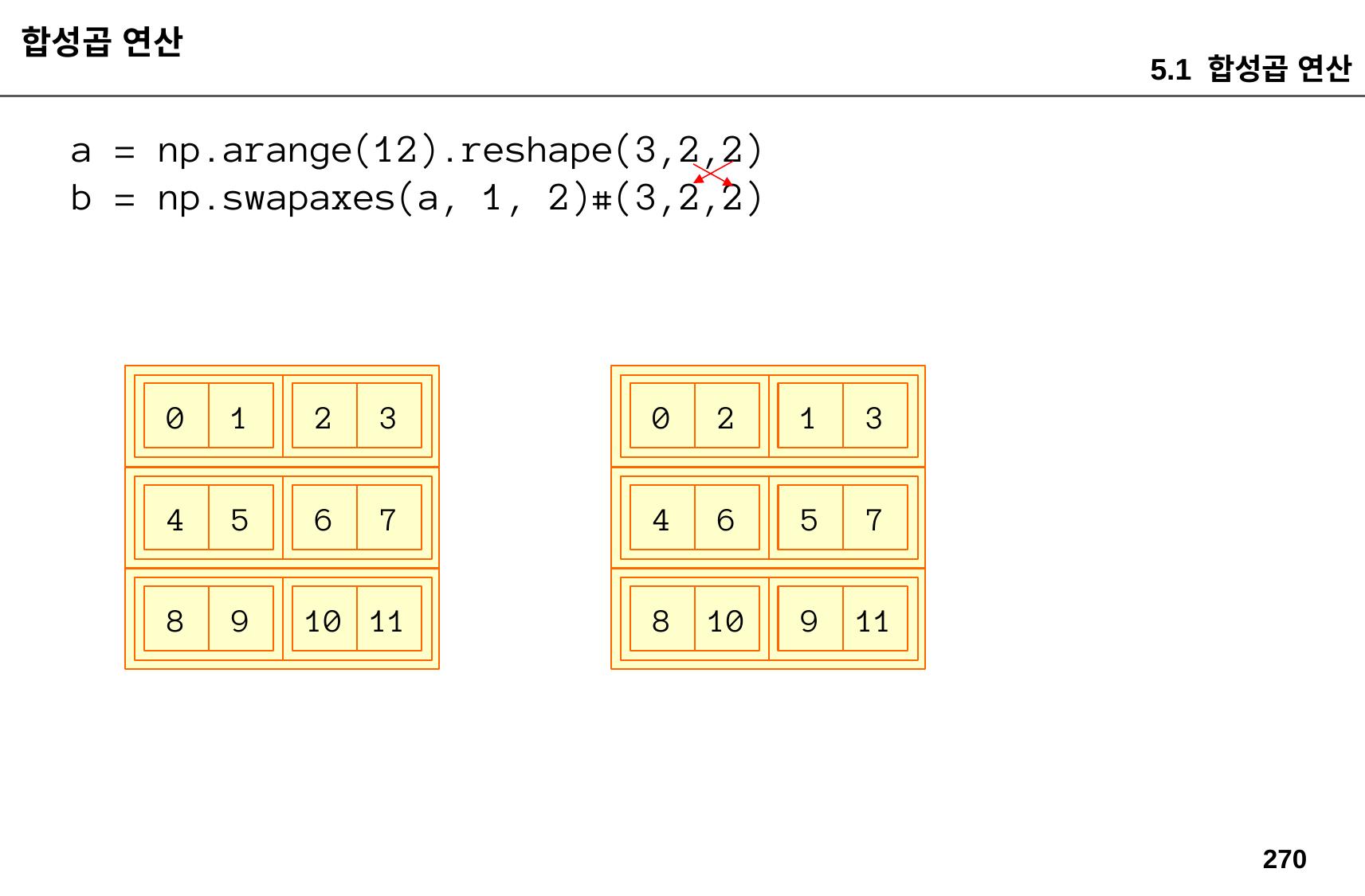

합성곱 연산
5.1 합성곱 연산
a = np.arange(12).reshape(3,2,2)
b = np.swapaxes(a, 1, 2)#(3,2,2)

0
1
2
3
0
2
1
3

4
5
6
7
4
6
5
7

9
11
10
11
8
10
8
9